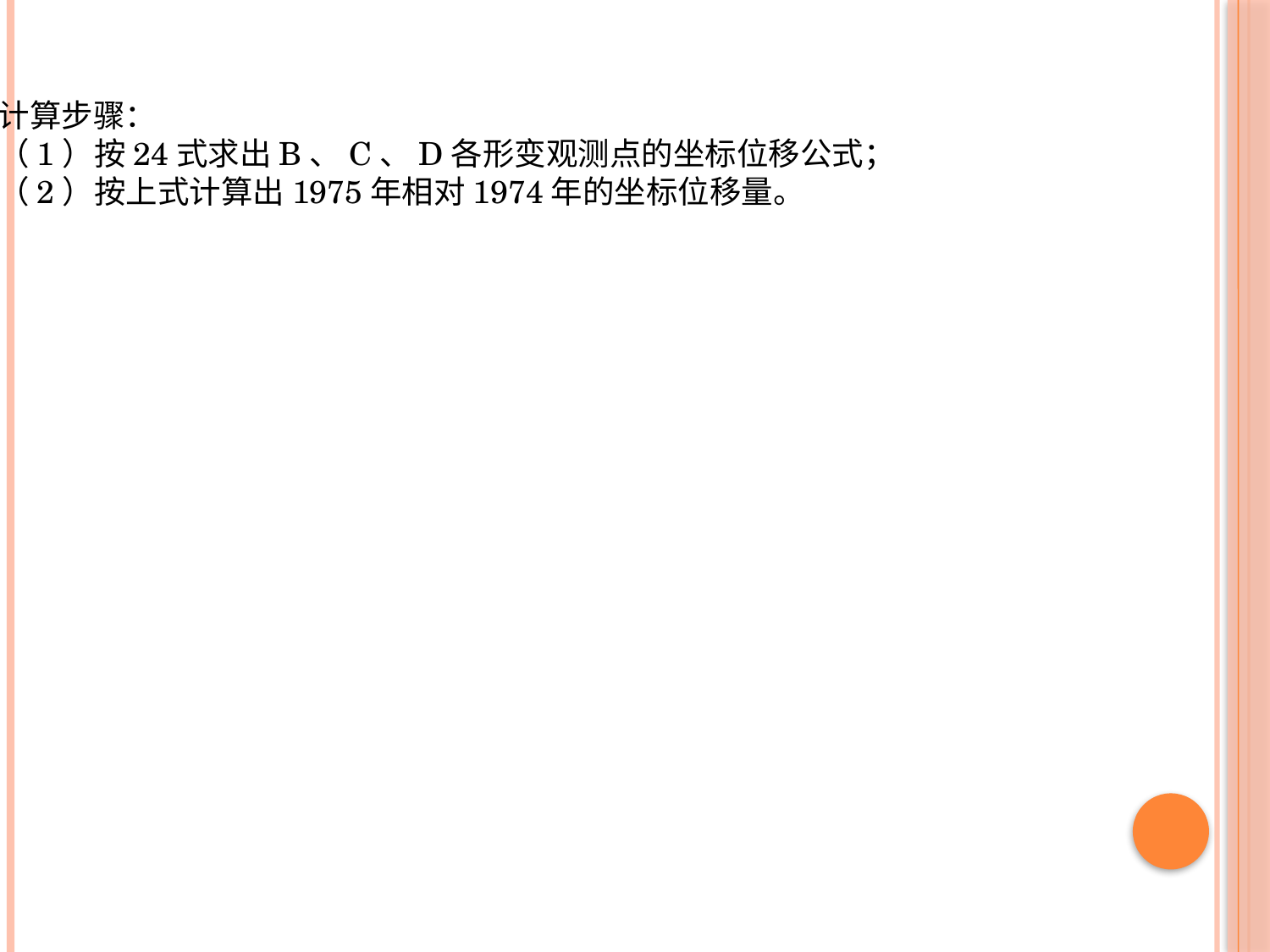

计算步骤：
（1）按24式求出B、C、D各形变观测点的坐标位移公式；
（2）按上式计算出1975年相对1974年的坐标位移量。